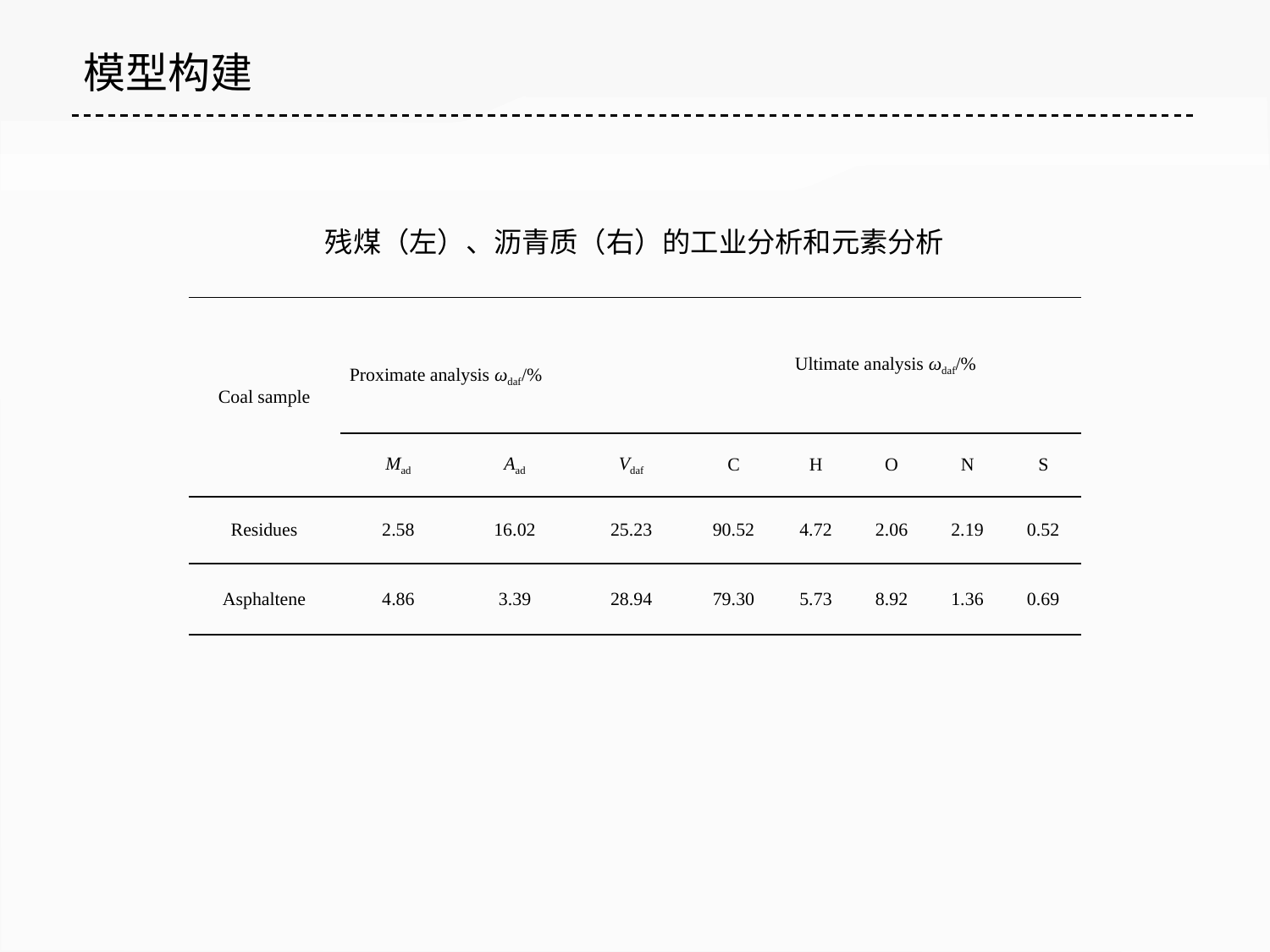

模型构建

残煤（左）、沥青质（右）的工业分析和元素分析

| Coal sample | Proximate analysis ωdaf/% |  |  | Ultimate analysis ωdaf/% |  |  |  |  |
| --- | --- | --- | --- | --- | --- | --- | --- | --- |
|  | Mad | Aad | Vdaf | C | H | O | N | S |
| Residues | 2.58 | 16.02 | 25.23 | 90.52 | 4.72 | 2.06 | 2.19 | 0.52 |
| Asphaltene | 4.86 | 3.39 | 28.94 | 79.30 | 5.73 | 8.92 | 1.36 | 0.69 |